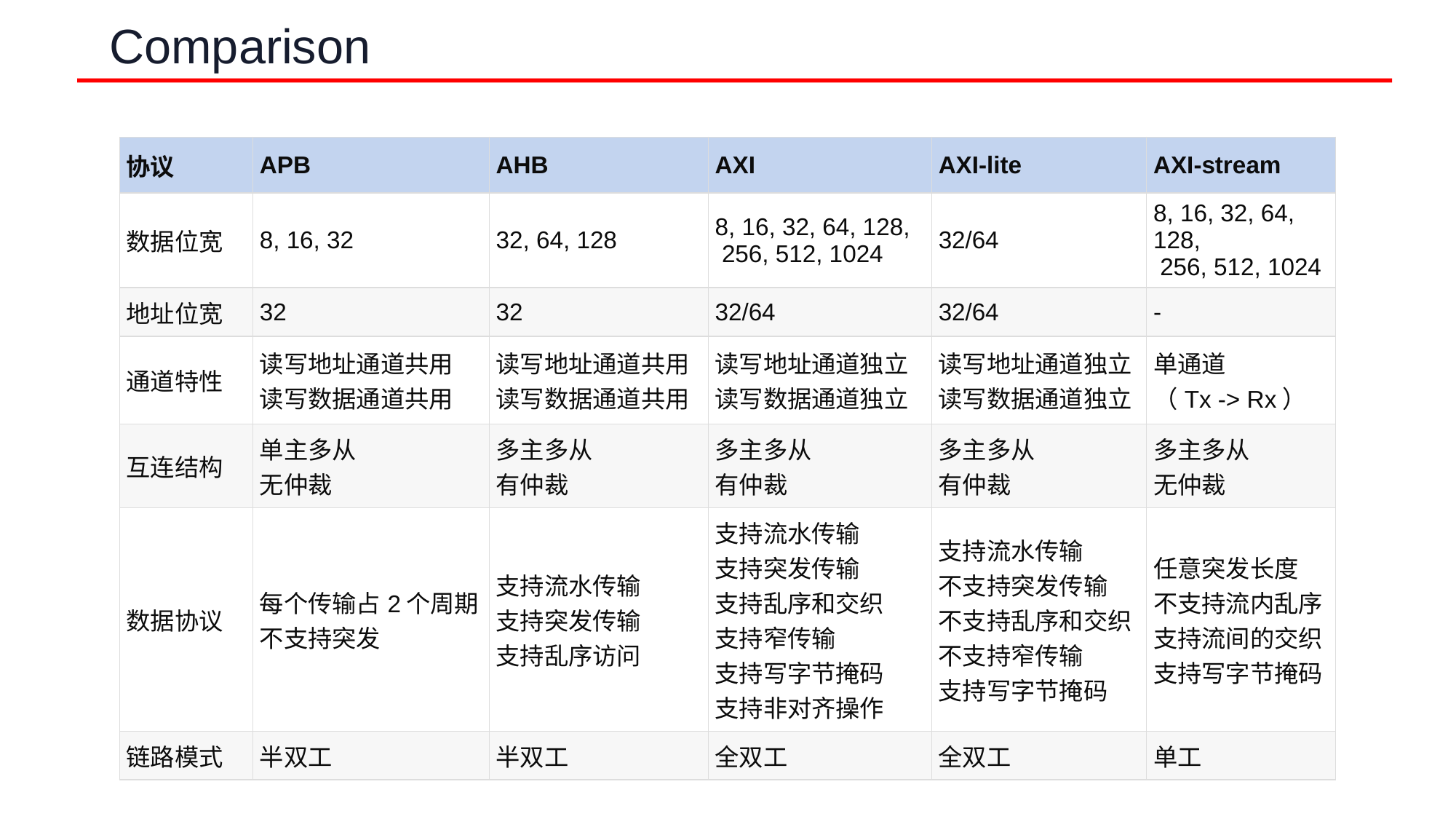

# Comparison
| 协议 | APB | AHB | AXI | AXI-lite | AXI-stream |
| --- | --- | --- | --- | --- | --- |
| 数据位宽 | 8, 16, 32 | 32, 64, 128 | 8, 16, 32, 64, 128, 256, 512, 1024 | 32/64 | 8, 16, 32, 64, 128, 256, 512, 1024 |
| 地址位宽 | 32 | 32 | 32/64 | 32/64 | - |
| 通道特性 | 读写地址通道共用 读写数据通道共用 | 读写地址通道共用 读写数据通道共用 | 读写地址通道独立 读写数据通道独立 | 读写地址通道独立 读写数据通道独立 | 单通道 （Tx -> Rx） |
| 互连结构 | 单主多从 无仲裁 | 多主多从 有仲裁 | 多主多从 有仲裁 | 多主多从 有仲裁 | 多主多从 无仲裁 |
| 数据协议 | 每个传输占2个周期 不支持突发 | 支持流水传输 支持突发传输 支持乱序访问 | 支持流水传输 支持突发传输 支持乱序和交织 支持窄传输 支持写字节掩码 支持非对齐操作 | 支持流水传输 不支持突发传输 不支持乱序和交织 不支持窄传输 支持写字节掩码 | 任意突发长度 不支持流内乱序 支持流间的交织 支持写字节掩码 |
| 链路模式 | 半双工 | 半双工 | 全双工 | 全双工 | 单工 |